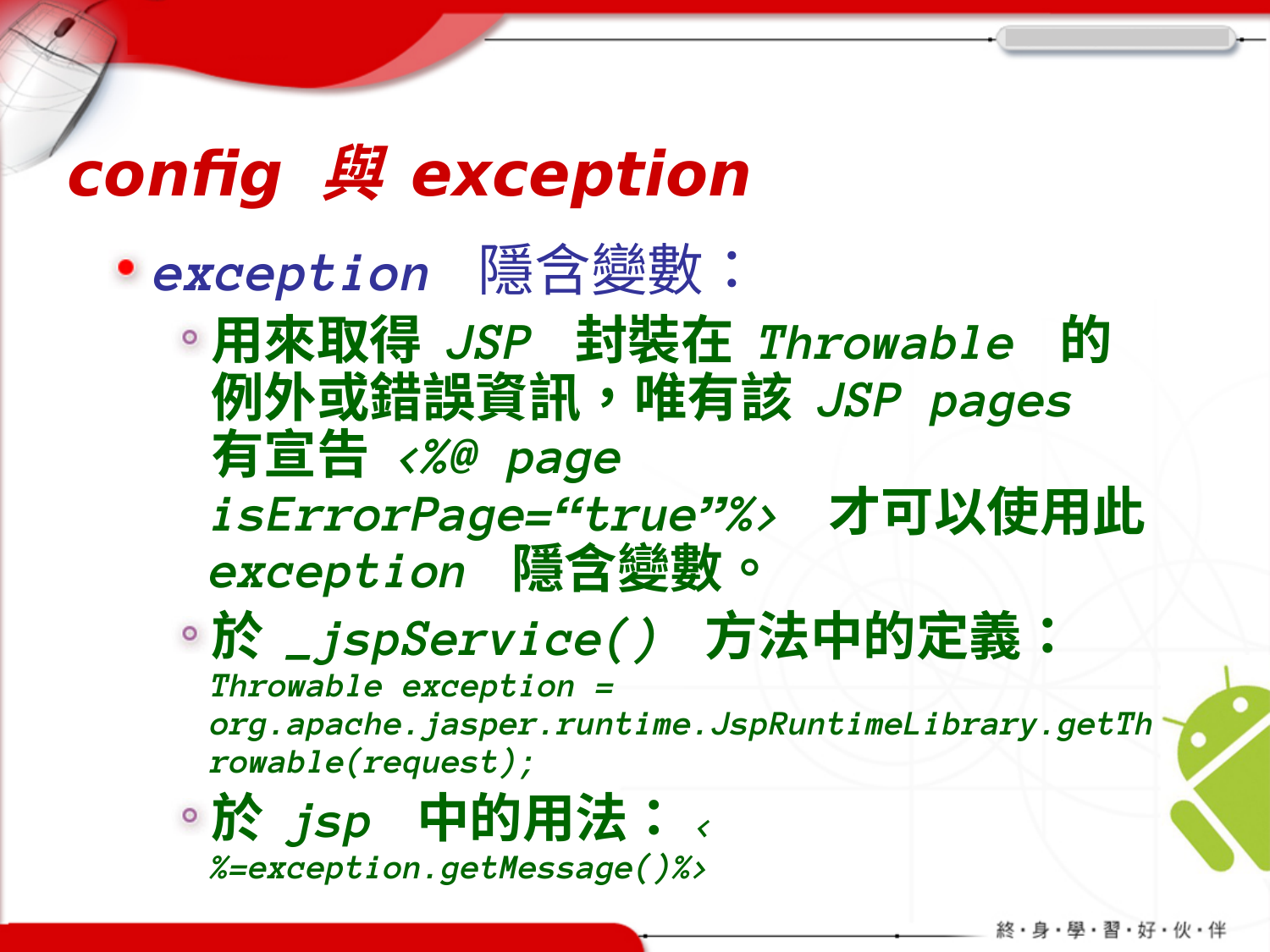

# config 與 exception
exception 隱含變數：
用來取得 JSP 封裝在 Throwable 的例外或錯誤資訊，唯有該 JSP pages 有宣告 <%@ page isErrorPage=“true”%> 才可以使用此 exception 隱含變數。
於 _jspService() 方法中的定義：
Throwable exception = org.apache.jasper.runtime.JspRuntimeLibrary.getThrowable(request);
於 jsp 中的用法：<%=exception.getMessage()%>